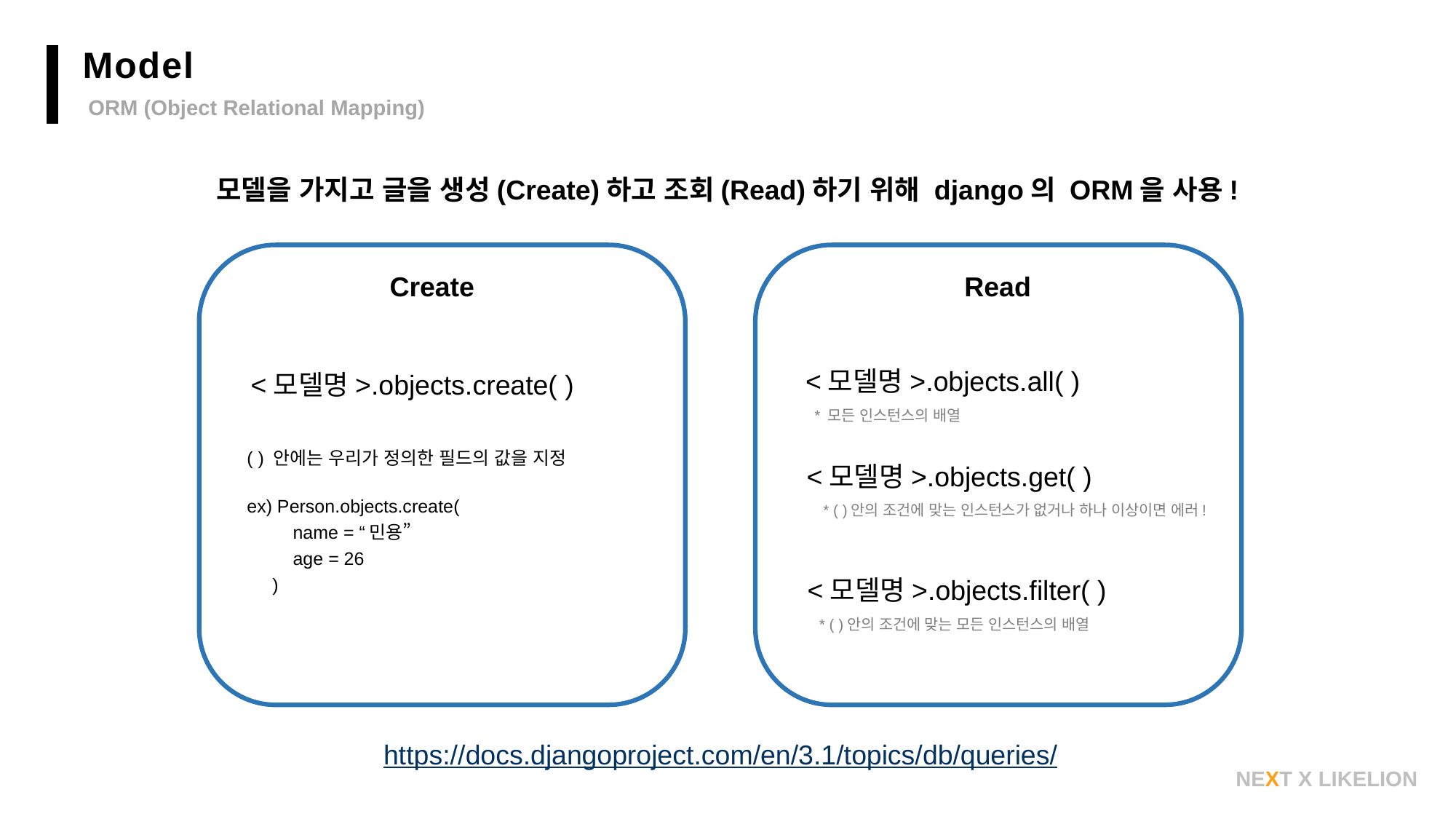

Model

ORM (Object Relational Mapping)
모델을 가지고 글을 생성(Create)하고 조회(Read)하기 위해 django의 ORM을 사용!

Create
Read
<모델명>.objects.all( )
<모델명>.objects.create( )
* 모든 인스턴스의 배열
( ) 안에는 우리가 정의한 필드의 값을 지정

ex) Person.objects.create(
         name = “민용”
         age = 26
     )
<모델명>.objects.get( )
* ( )안의 조건에 맞는 인스턴스가 없거나 하나 이상이면 에러!
<모델명>.objects.filter( )
* ( )안의 조건에 맞는 모든 인스턴스의 배열
https://docs.djangoproject.com/en/3.1/topics/db/queries/
NEXT X LIKELION